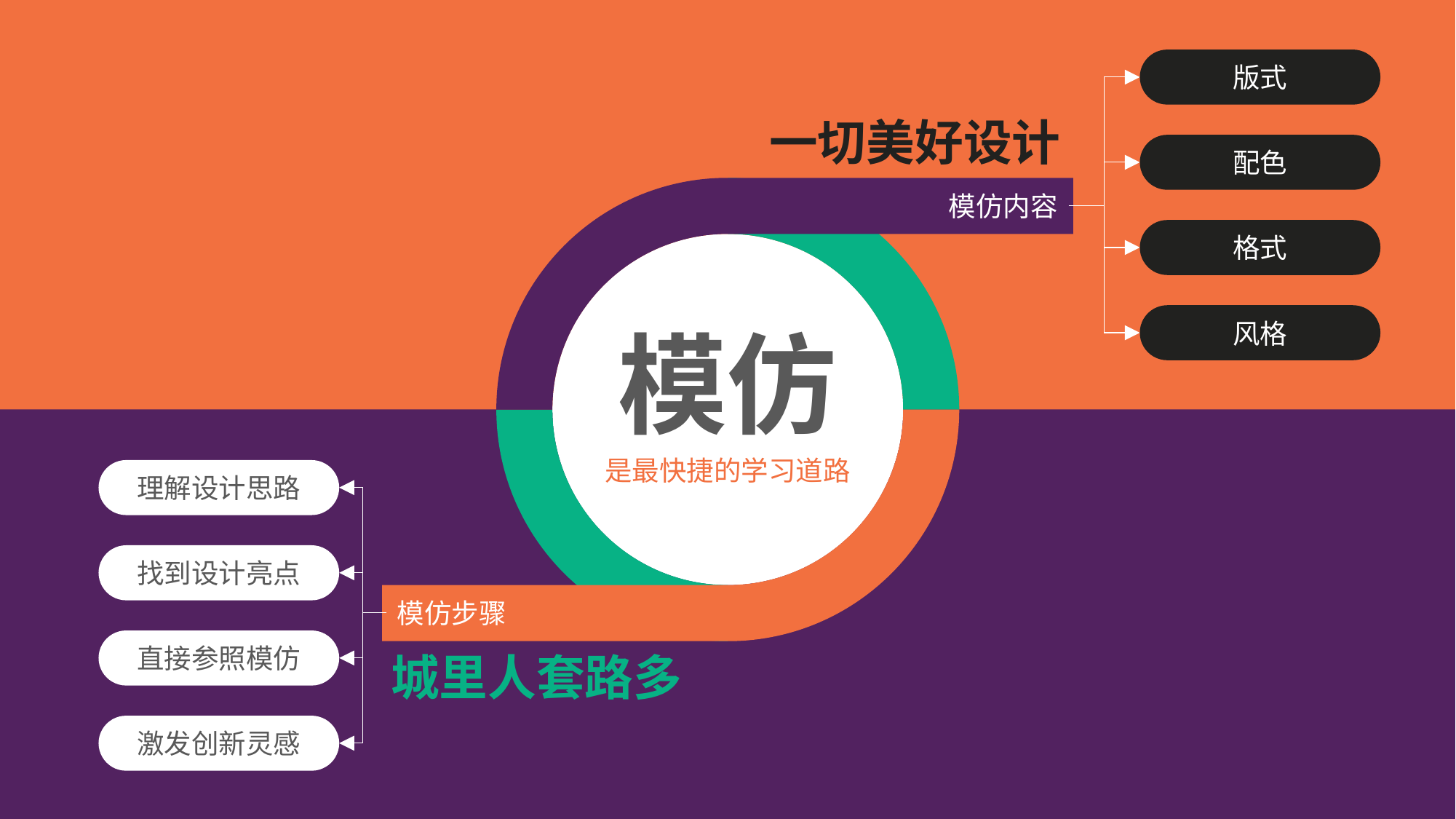

版式
一切美好设计
配色

模仿内容
格式
风格
模仿
是最快捷的学习道路
理解设计思路
找到设计亮点
模仿步骤
直接参照模仿
城里人套路多
激发创新灵感